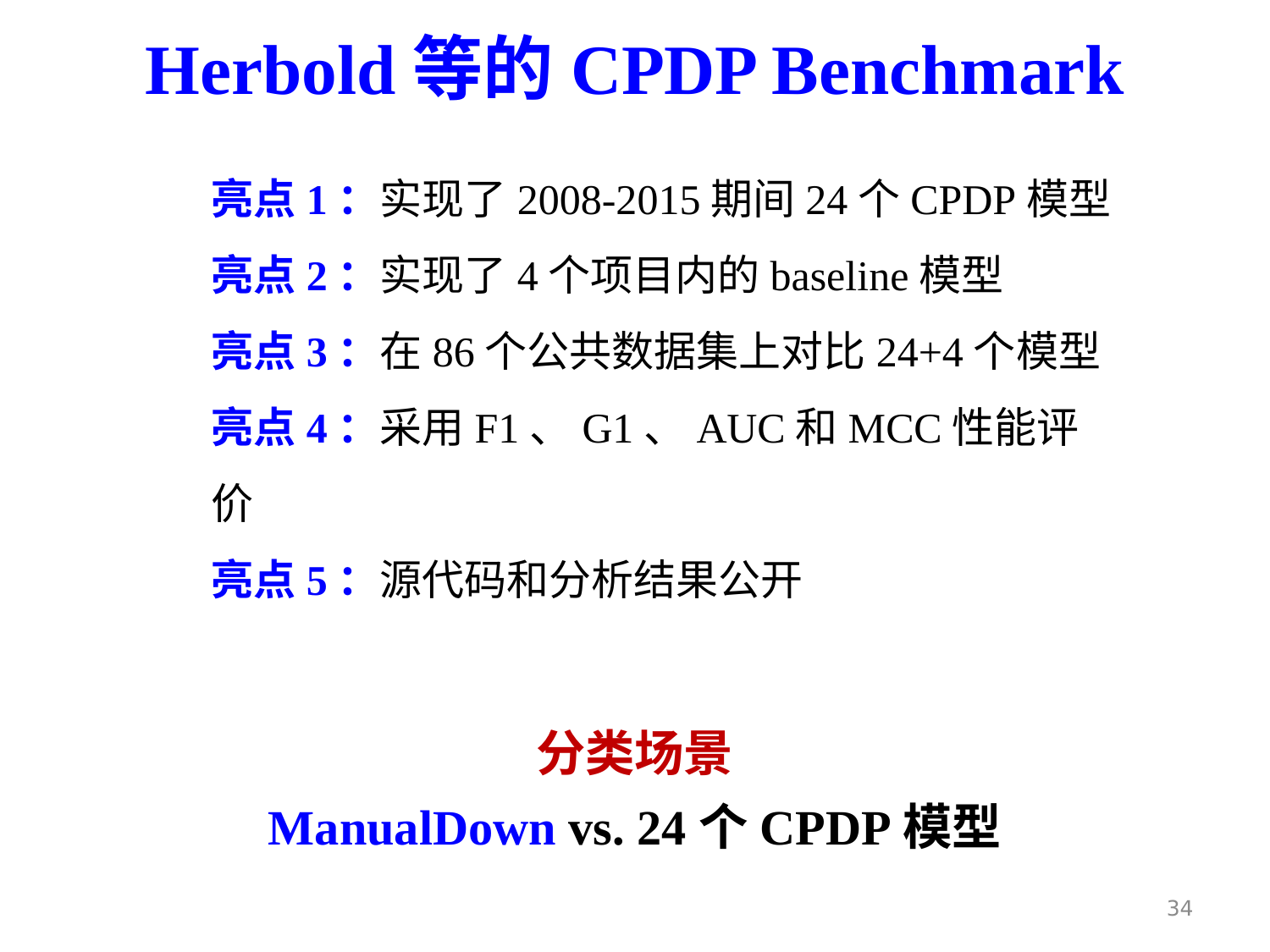

Herbold等的CPDP Benchmark
亮点1：实现了2008-2015期间24个CPDP模型
亮点2：实现了4个项目内的baseline模型
亮点3：在86个公共数据集上对比24+4个模型
亮点4：采用F1、G1、AUC和MCC性能评价
亮点5：源代码和分析结果公开
分类场景
ManualDown vs. 24个CPDP模型
34